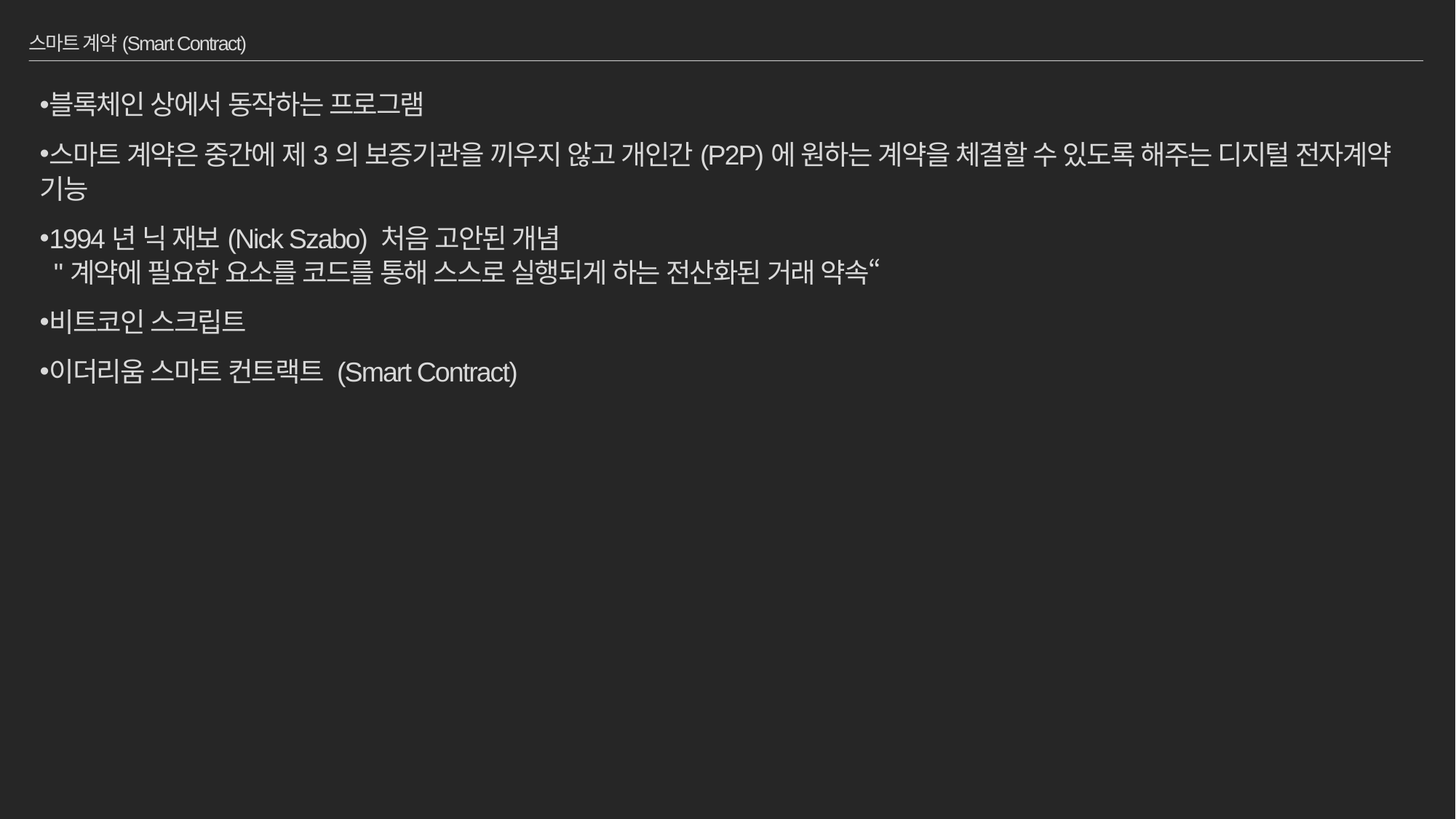

# 스마트 계약(Smart Contract)
블록체인 상에서 동작하는 프로그램
스마트 계약은 중간에 제3의 보증기관을 끼우지 않고 개인간(P2P)에 원하는 계약을 체결할 수 있도록 해주는 디지털 전자계약 기능
1994년 닉 재보(Nick Szabo) 처음 고안된 개념
 "계약에 필요한 요소를 코드를 통해 스스로 실행되게 하는 전산화된 거래 약속“
비트코인 스크립트
이더리움 스마트 컨트랙트 (Smart Contract)